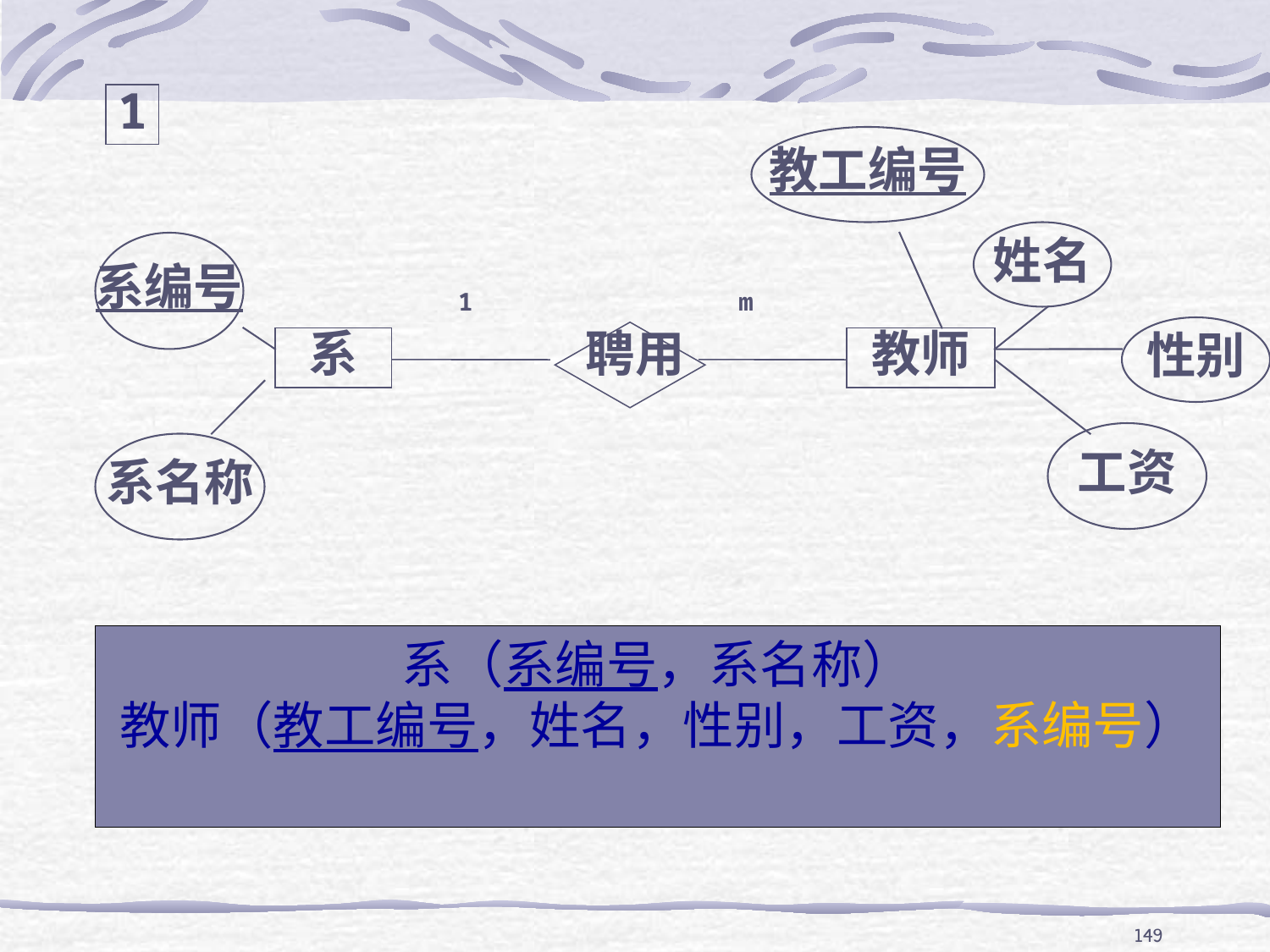

1
教工编号
姓名
系编号

1
m

性别

系
聘用
教师

工资
系名称
# 系（系编号，系名称） 教师（教工编号，姓名，性别，工资，系编号）
149